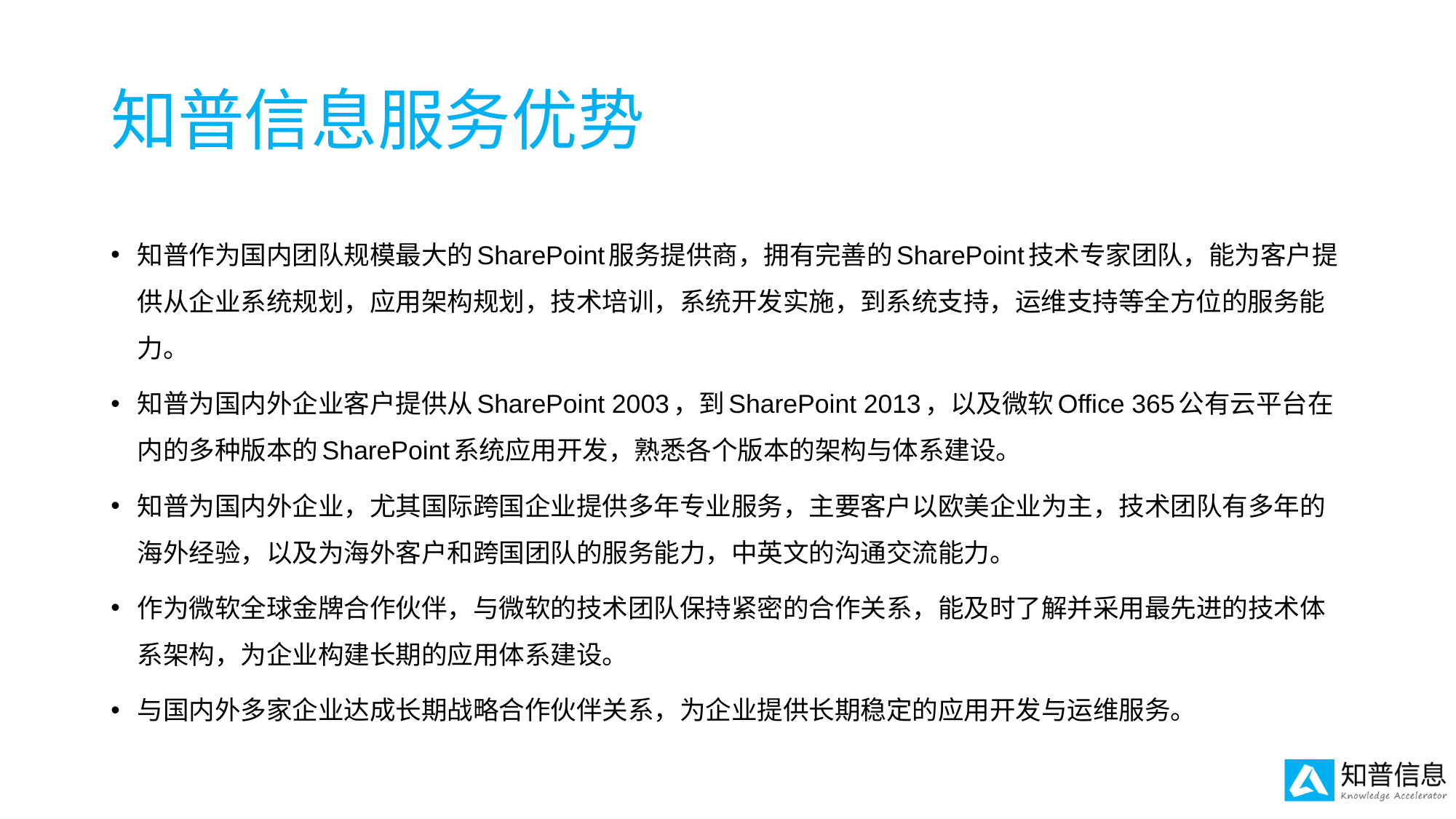

# 知普信息服务优势
知普作为国内团队规模最大的SharePoint服务提供商，拥有完善的SharePoint技术专家团队，能为客户提供从企业系统规划，应用架构规划，技术培训，系统开发实施，到系统支持，运维支持等全方位的服务能力。
知普为国内外企业客户提供从SharePoint 2003，到SharePoint 2013，以及微软Office 365公有云平台在内的多种版本的SharePoint系统应用开发，熟悉各个版本的架构与体系建设。
知普为国内外企业，尤其国际跨国企业提供多年专业服务，主要客户以欧美企业为主，技术团队有多年的海外经验，以及为海外客户和跨国团队的服务能力，中英文的沟通交流能力。
作为微软全球金牌合作伙伴，与微软的技术团队保持紧密的合作关系，能及时了解并采用最先进的技术体系架构，为企业构建长期的应用体系建设。
与国内外多家企业达成长期战略合作伙伴关系，为企业提供长期稳定的应用开发与运维服务。